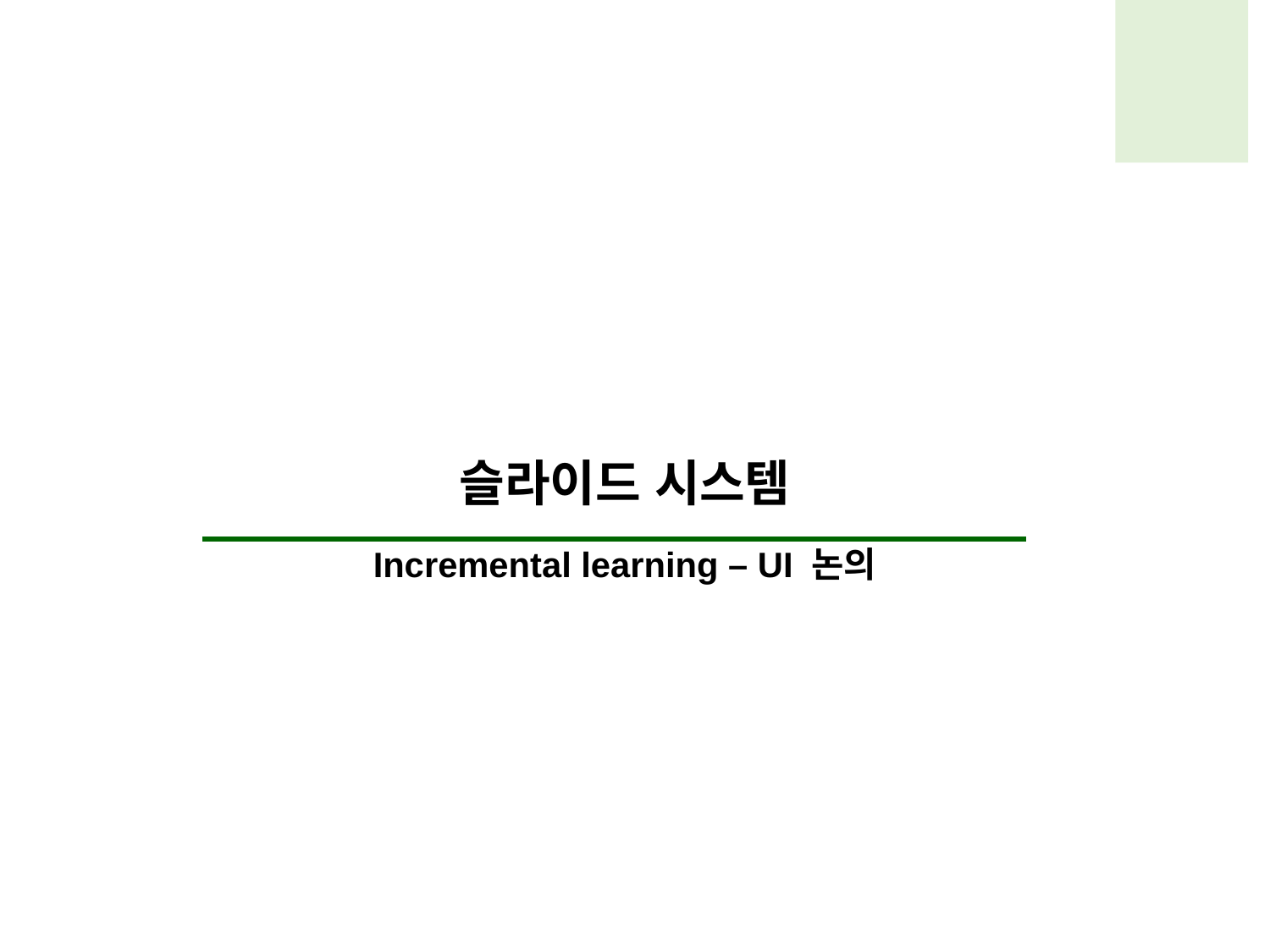

슬라이드 시스템
Incremental learning – UI 논의